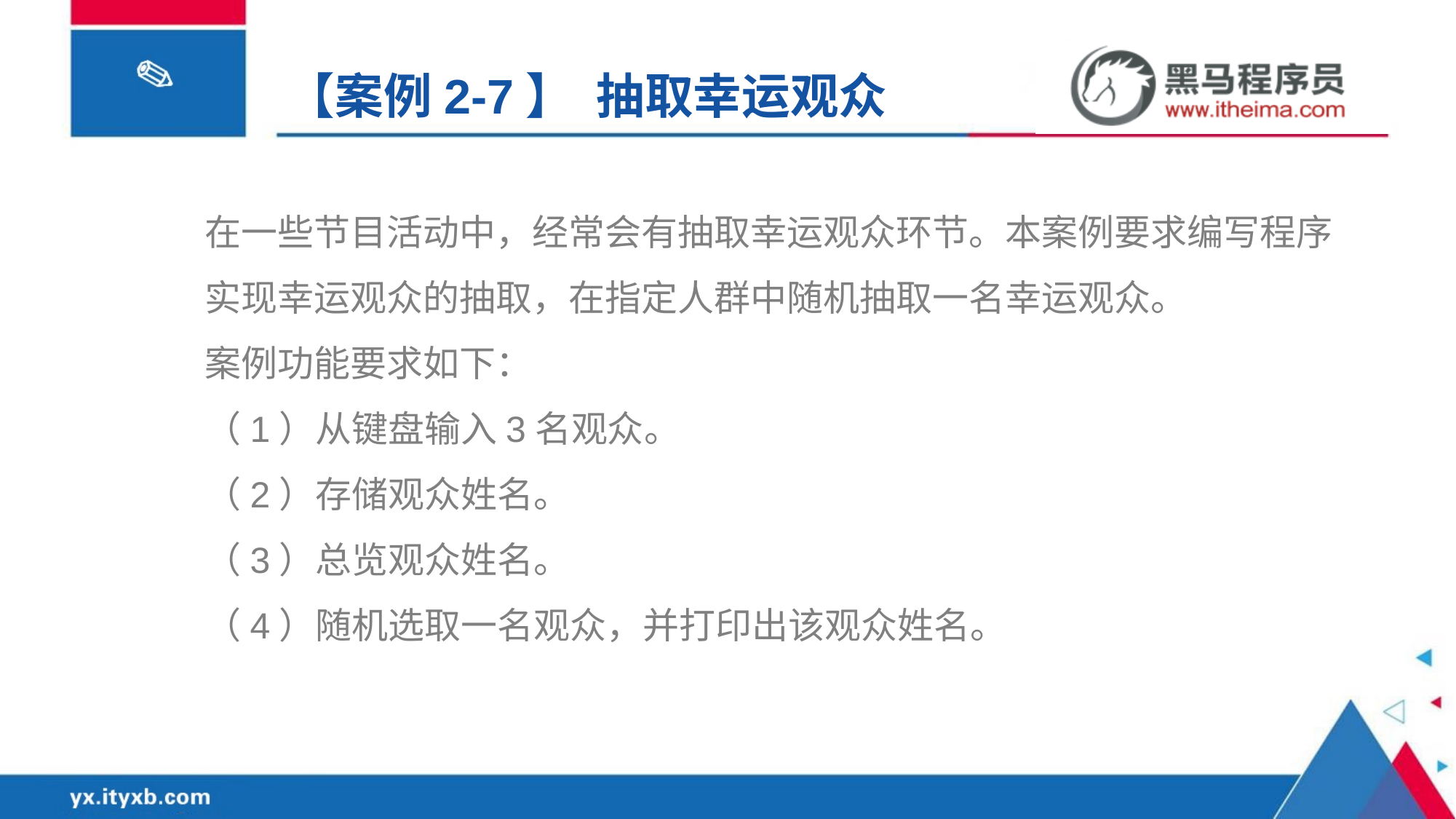

【案例2-7】  抽取幸运观众

在一些节目活动中，经常会有抽取幸运观众环节。本案例要求编写程序实现幸运观众的抽取，在指定人群中随机抽取一名幸运观众。
案例功能要求如下：
（1）从键盘输入3名观众。
（2）存储观众姓名。
（3）总览观众姓名。
（4）随机选取一名观众，并打印出该观众姓名。